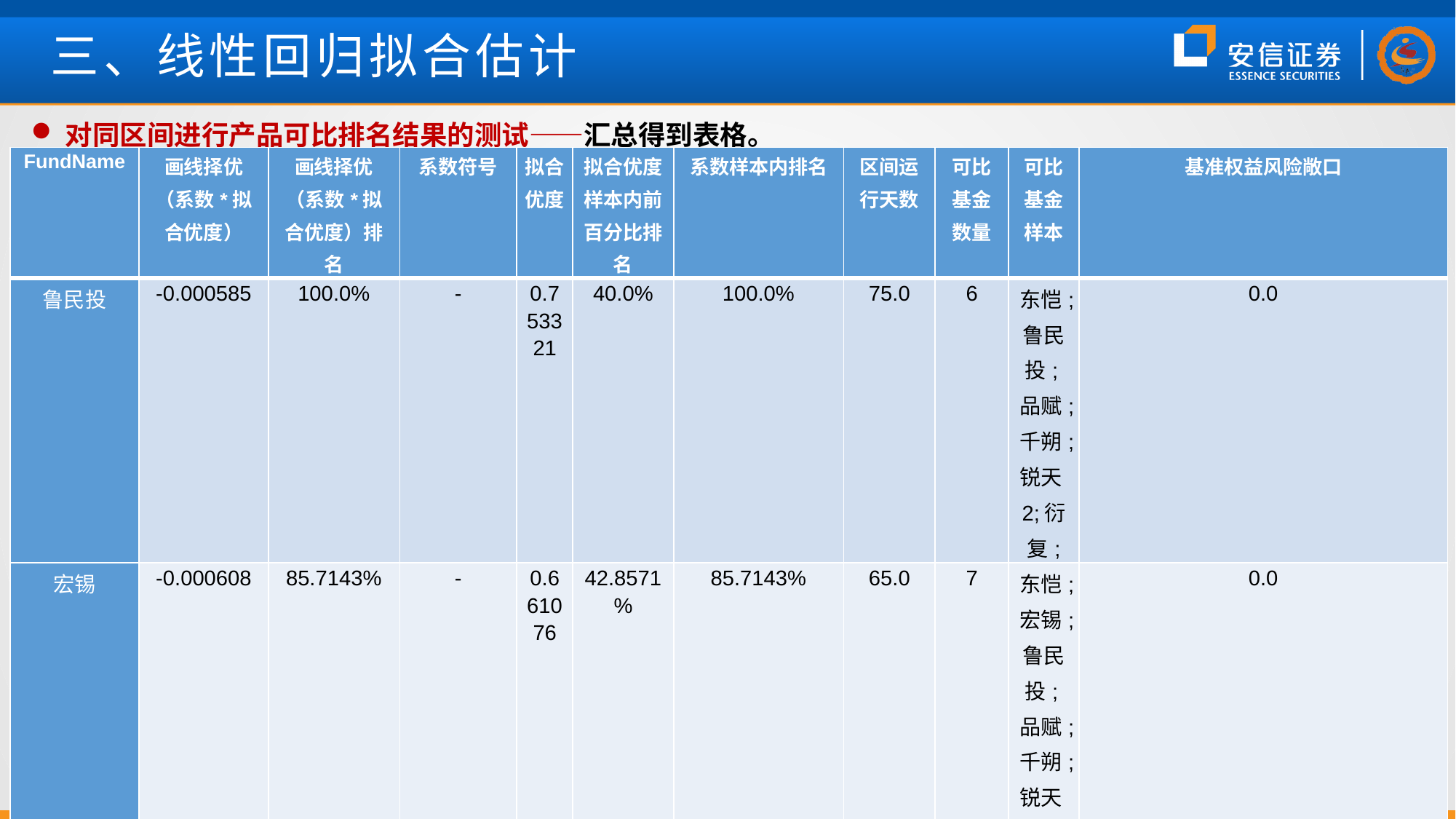

# 三、线性回归拟合估计
对同区间进行产品可比排名结果的测试——汇总得到表格。
| FundName | 画线择优（系数\*拟合优度） | 画线择优（系数\*拟合优度）排名 | 系数符号 | 拟合优度 | 拟合优度样本内前百分比排名 | 系数样本内排名 | 区间运行天数 | 可比基金数量 | 可比基金样本 | 基准权益风险敞口 |
| --- | --- | --- | --- | --- | --- | --- | --- | --- | --- | --- |
| 鲁民投 | -0.000585 | 100.0% | - | 0.753321 | 40.0% | 100.0% | 75.0 | 6 | 东恺;鲁民投;品赋;千朔;锐天2;衍复; | 0.0 |
| 宏锡 | -0.000608 | 85.7143% | - | 0.661076 | 42.8571% | 85.7143% | 65.0 | 7 | 东恺;宏锡;鲁民投;品赋;千朔;锐天2;衍复; | 0.0 |
| 宏龙 | -0.000907 | 81.8182% | - | 0.945228 | 9.0909% | 81.8182% | 26.0 | 11 | 东恺;和元达;赫富;宏龙;宏锡;鲁民投;品赋;千朔;锐天2;衍复;仲阳; | 0.0 |
| 赫富 | -0.000914 | 87.5% | - | 0.790712 | 25.0% | 87.5% | 63.0 | 8 | 东恺;赫富;宏锡;鲁民投;品赋;千朔;锐天2;衍复; | 0.0 |
| 红筹 | 0.003897 | 100.0% | + | 0.855476 | 100.0% | 100.0% | 110.0 | 1 | 红筹; | 60.0 |
| 衍航 | 0.00356 | 71.4286% | + | 0.866297 | 42.8571% | 71.4286% | 104.0 | 7 | 承泽;沣京;宏道;名禹;循远;衍航;志开; | 60.0 |